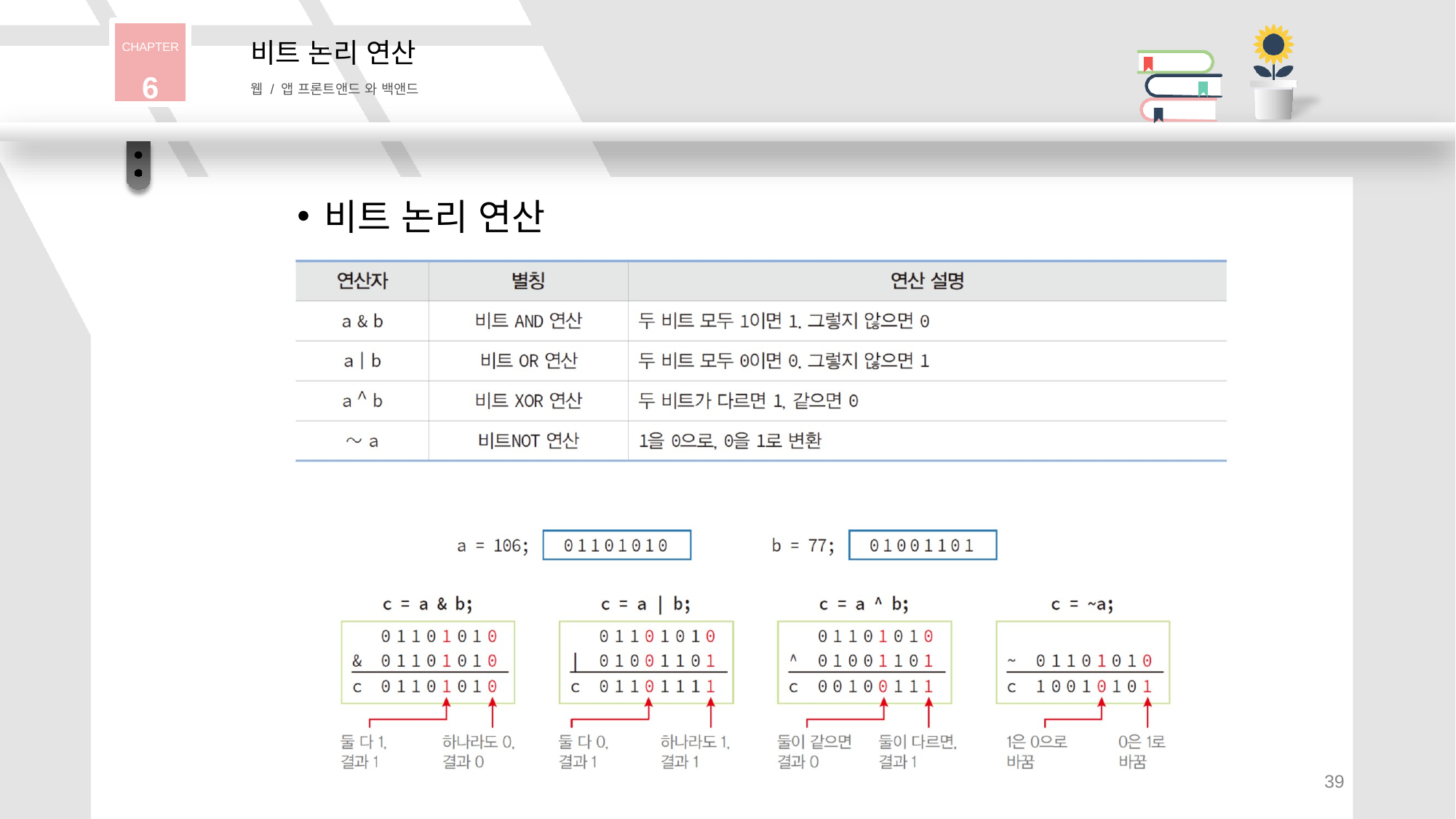

CHAPTER

6

비트 논리 연산
웹 / 앱 프론트앤드 와 백앤드

비트 논리 연산

39